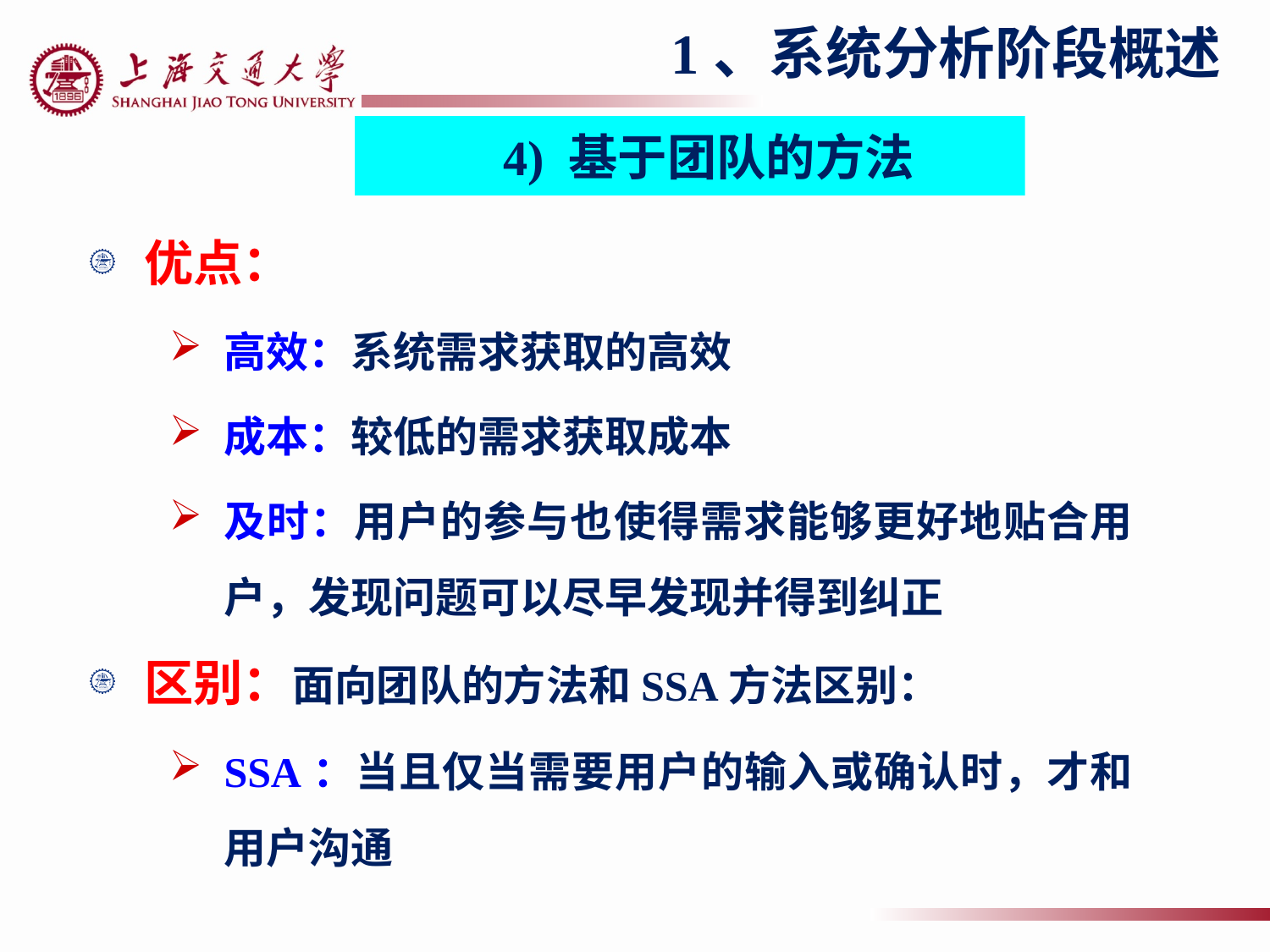

1、系统分析阶段概述
4) 基于团队的方法
优点：
高效：系统需求获取的高效
成本：较低的需求获取成本
及时：用户的参与也使得需求能够更好地贴合用户，发现问题可以尽早发现并得到纠正

区别：面向团队的方法和SSA方法区别：
SSA：当且仅当需要用户的输入或确认时，才和用户沟通